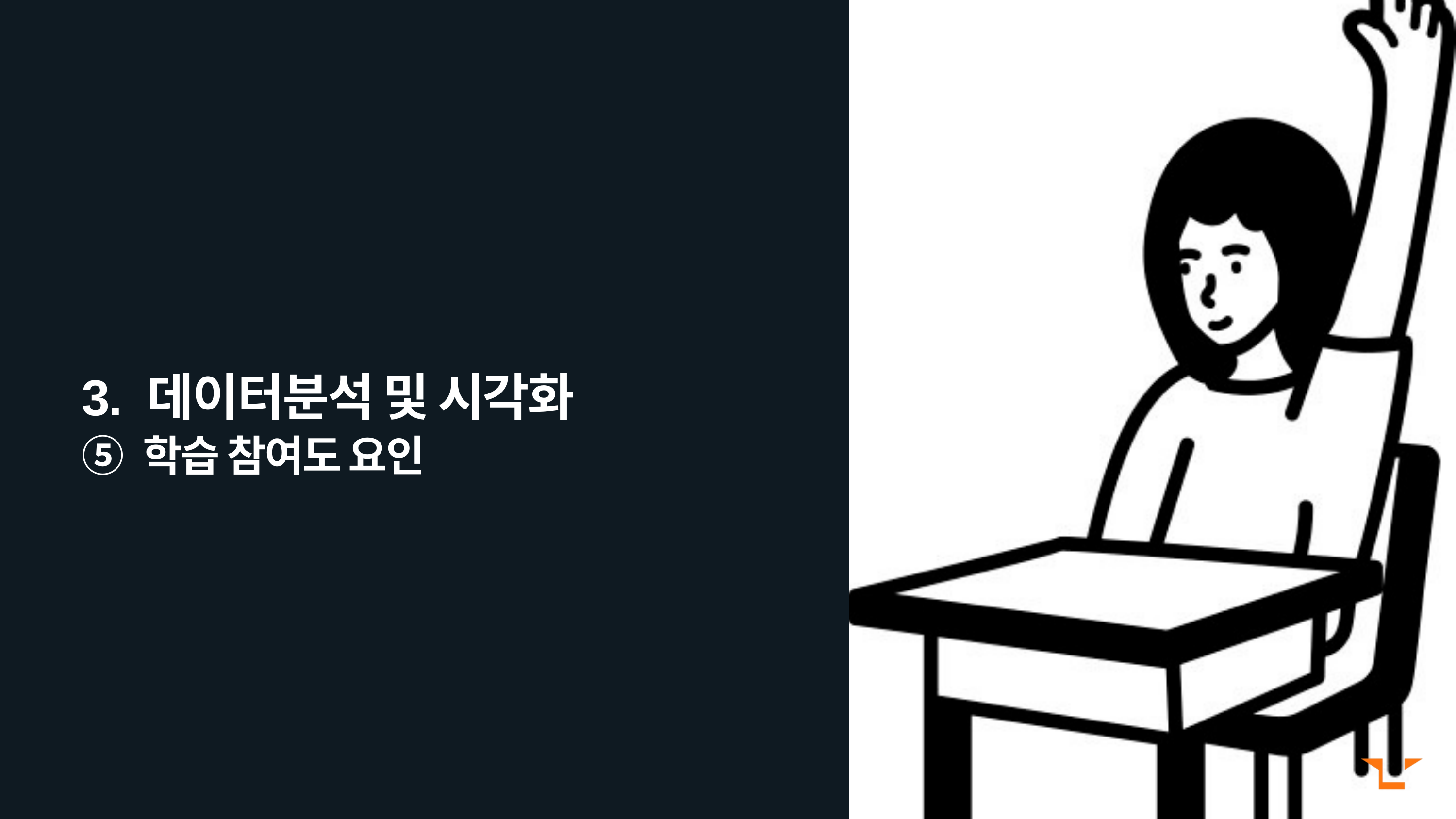

3. 데이터분석 및 시각화
⑤ 학습 참여도 요인